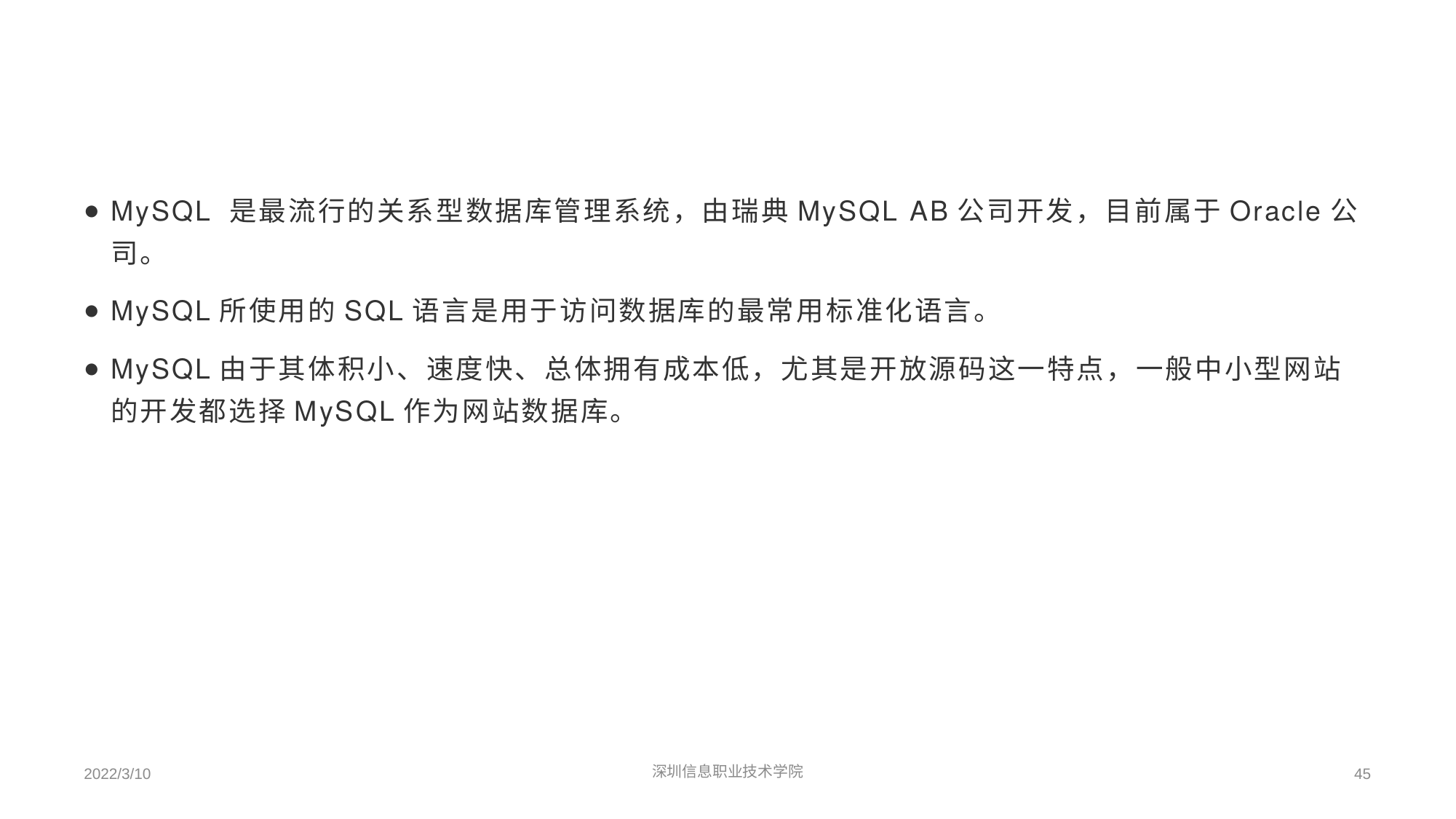

#
MySQL 是最流行的关系型数据库管理系统，由瑞典MySQL AB公司开发，目前属于Oracle公司。
MySQL所使用的SQL语言是用于访问数据库的最常用标准化语言。
MySQL由于其体积小、速度快、总体拥有成本低，尤其是开放源码这一特点，一般中小型网站的开发都选择MySQL作为网站数据库。

2022/3/10
深圳信息职业技术学院
45